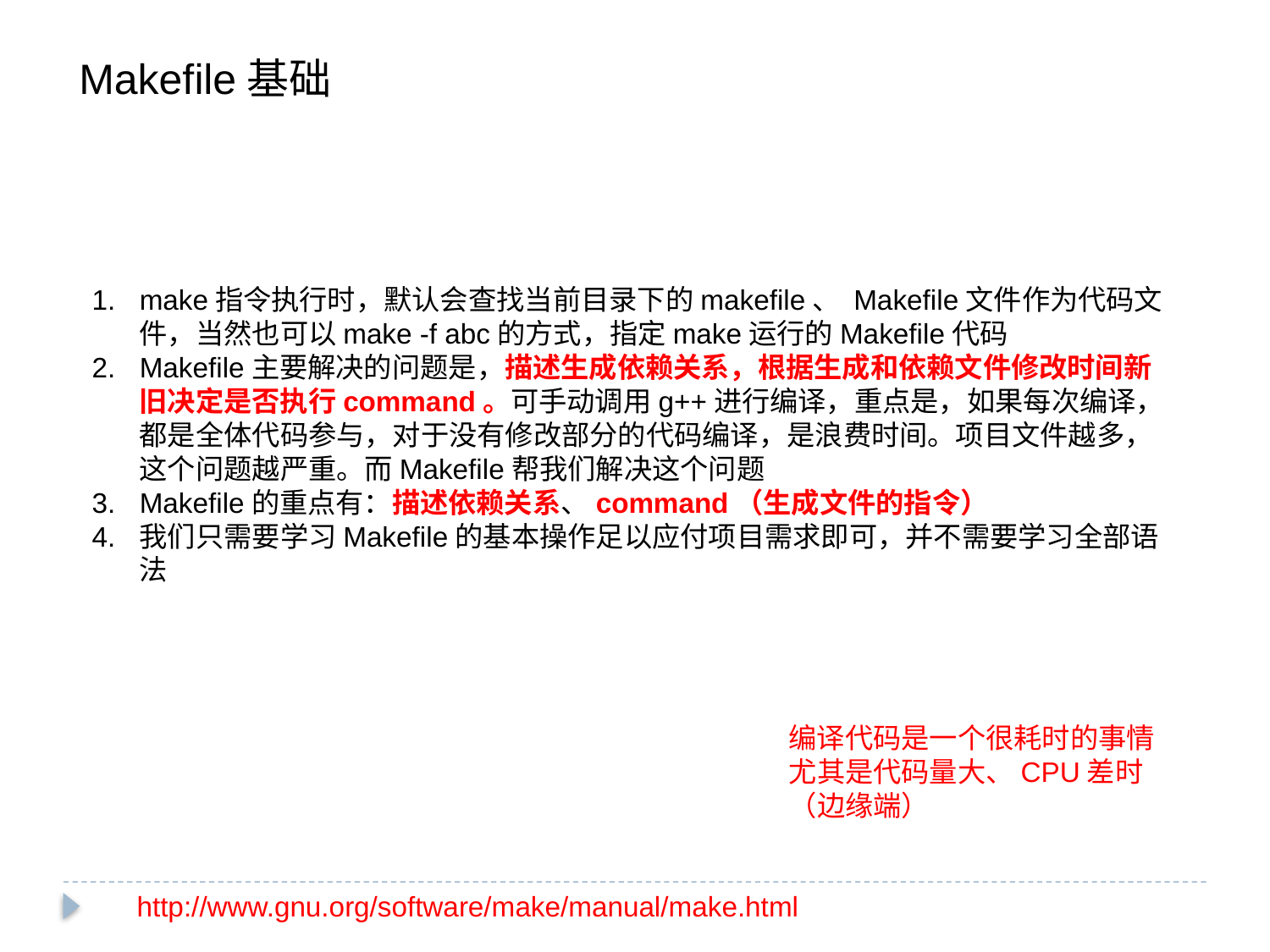

Makefile基础
make指令执行时，默认会查找当前目录下的makefile、 Makefile文件作为代码文件，当然也可以make -f abc的方式，指定make运行的Makefile代码
Makefile主要解决的问题是，描述生成依赖关系，根据生成和依赖文件修改时间新旧决定是否执行command。可手动调用g++进行编译，重点是，如果每次编译，都是全体代码参与，对于没有修改部分的代码编译，是浪费时间。项目文件越多，这个问题越严重。而Makefile帮我们解决这个问题
Makefile的重点有：描述依赖关系、command（生成文件的指令）
我们只需要学习Makefile的基本操作足以应付项目需求即可，并不需要学习全部语法
编译代码是一个很耗时的事情
尤其是代码量大、CPU差时
（边缘端）
http://www.gnu.org/software/make/manual/make.html